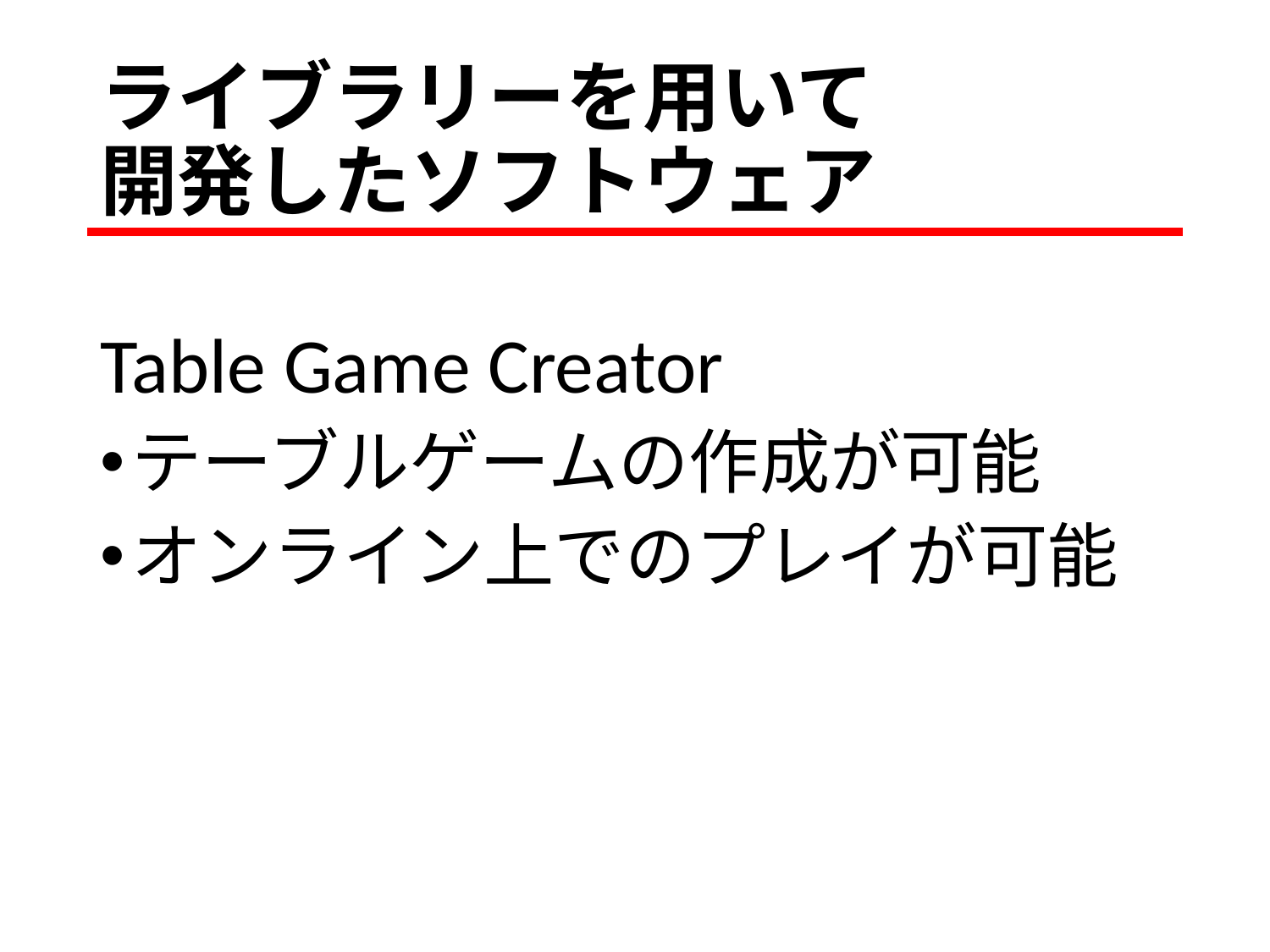

# ライブラリーを用いて 開発したソフトウェア
Table Game Creator
テーブルゲームの作成が可能
オンライン上でのプレイが可能